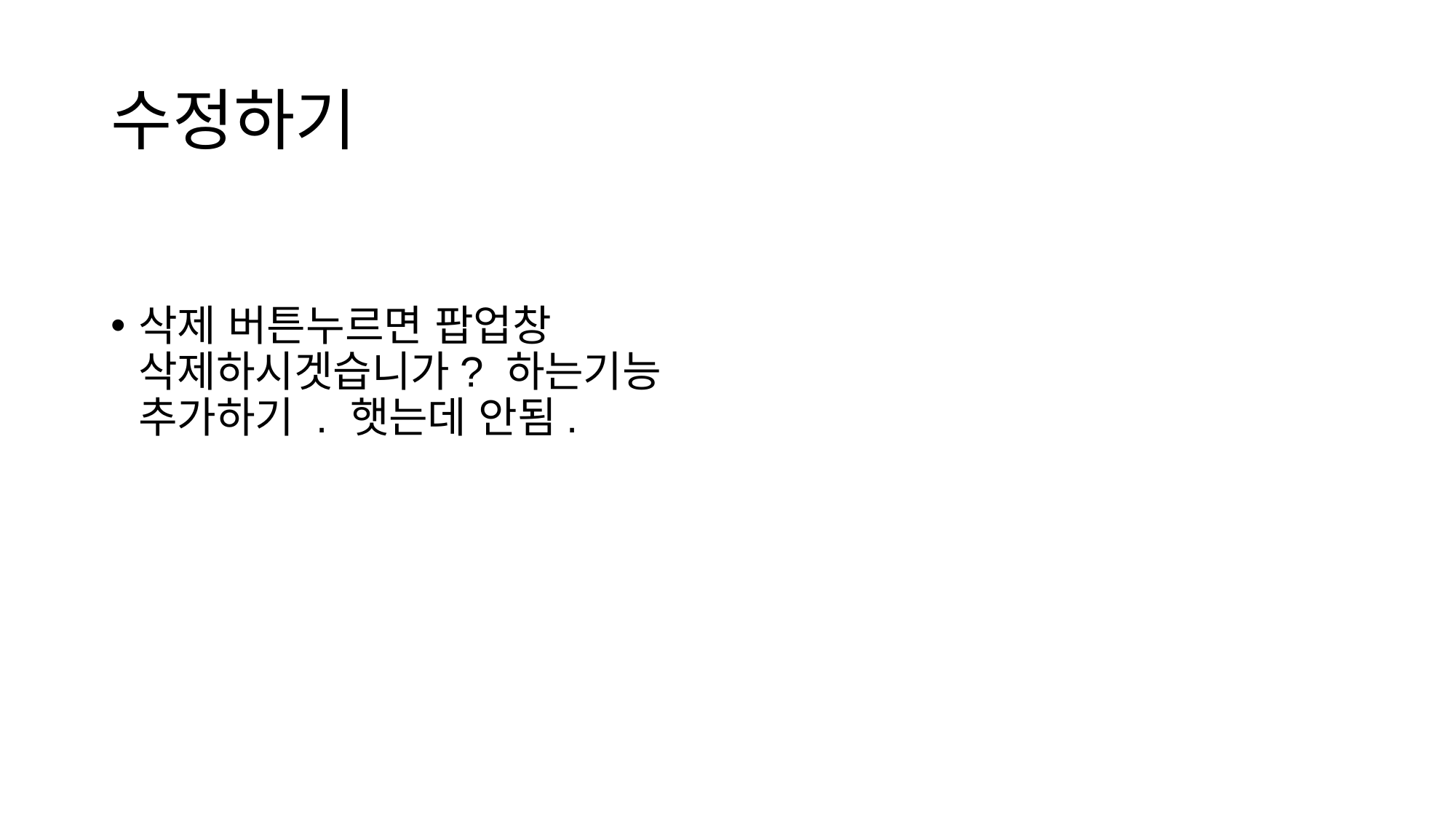

# 수정하기

삭제 버튼누르면 팝업창 삭제하시겟습니가? 하는기능 추가하기 . 햇는데 안됨.